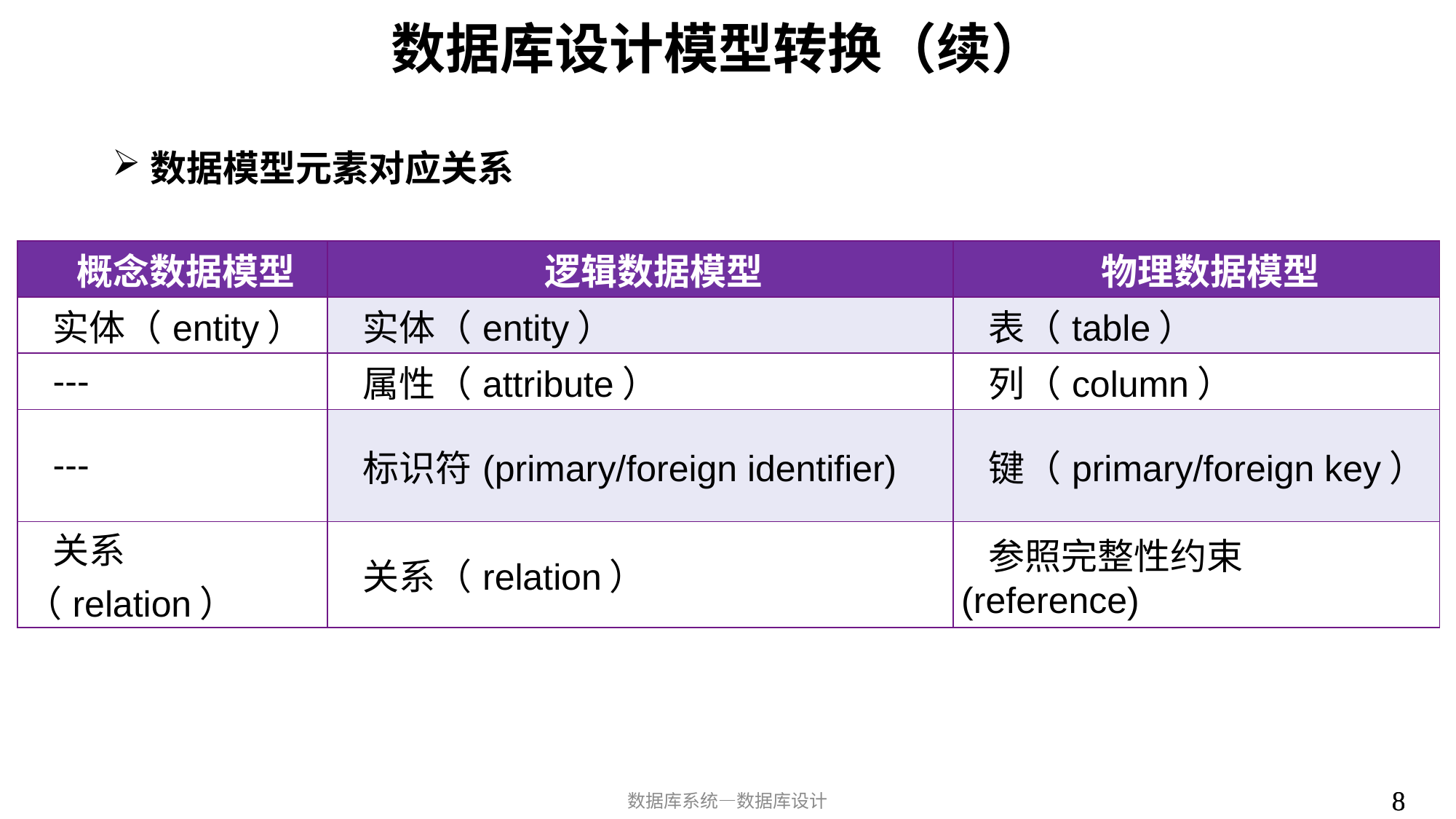

# 数据库设计模型转换（续）
数据模型元素对应关系
| 概念数据模型 | 逻辑数据模型 | 物理数据模型 |
| --- | --- | --- |
| 实体（entity） | 实体（entity） | 表（table） |
| --- | 属性（attribute） | 列（column） |
| --- | 标识符(primary/foreign identifier) | 键（primary/foreign key） |
| 关系（relation） | 关系（relation） | 参照完整性约束(reference) |
8
8
数据库系统—数据库设计